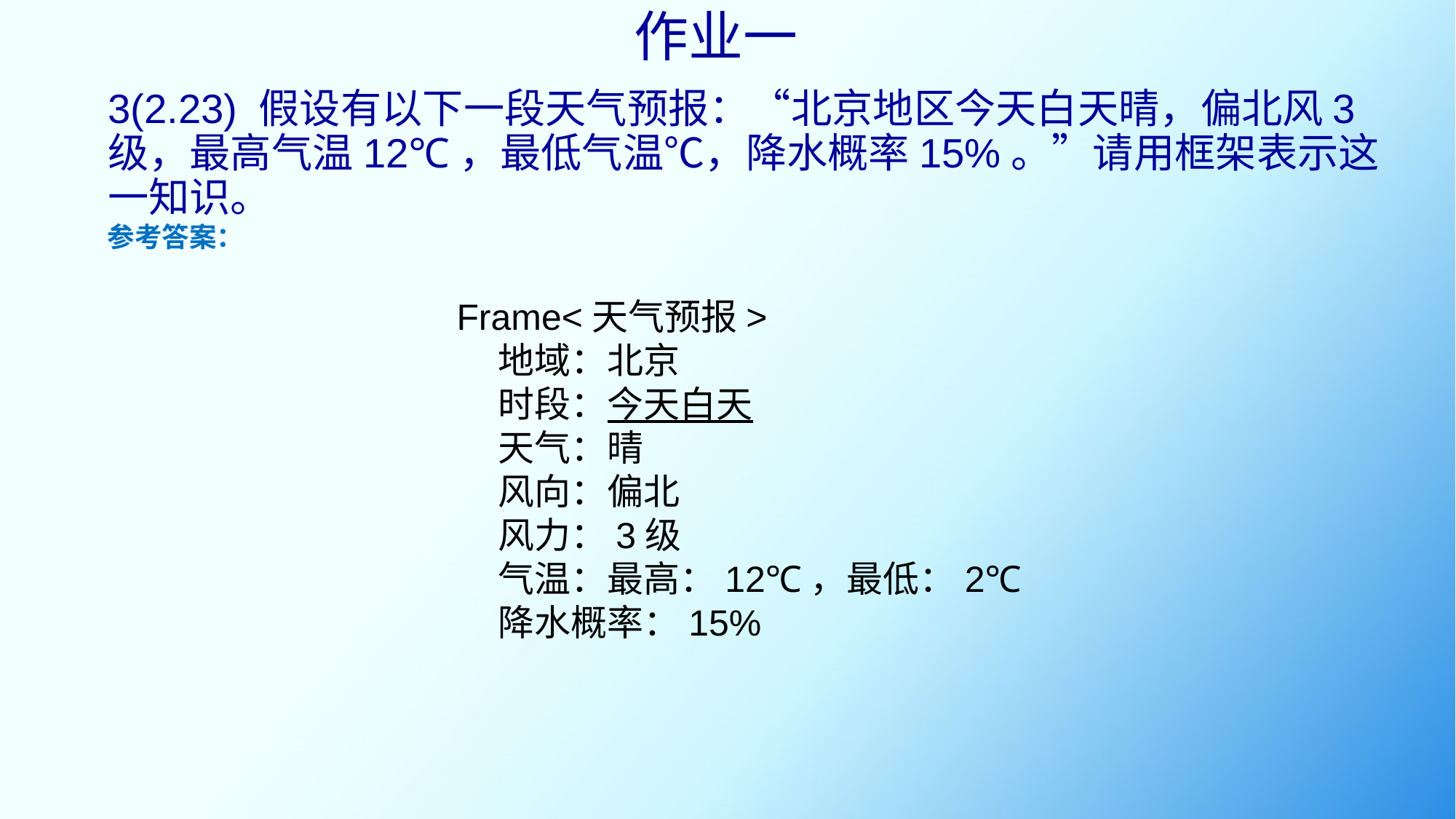

作业一
# 3(2.23) 假设有以下一段天气预报：“北京地区今天白天晴，偏北风3级，最高气温12℃，最低气温℃，降水概率15%。”请用框架表示这一知识。
参考答案：
Frame<天气预报>
    地域：北京
    时段：今天白天
    天气：晴
    风向：偏北
    风力：3级
    气温：最高：12℃，最低：2℃
    降水概率：15%